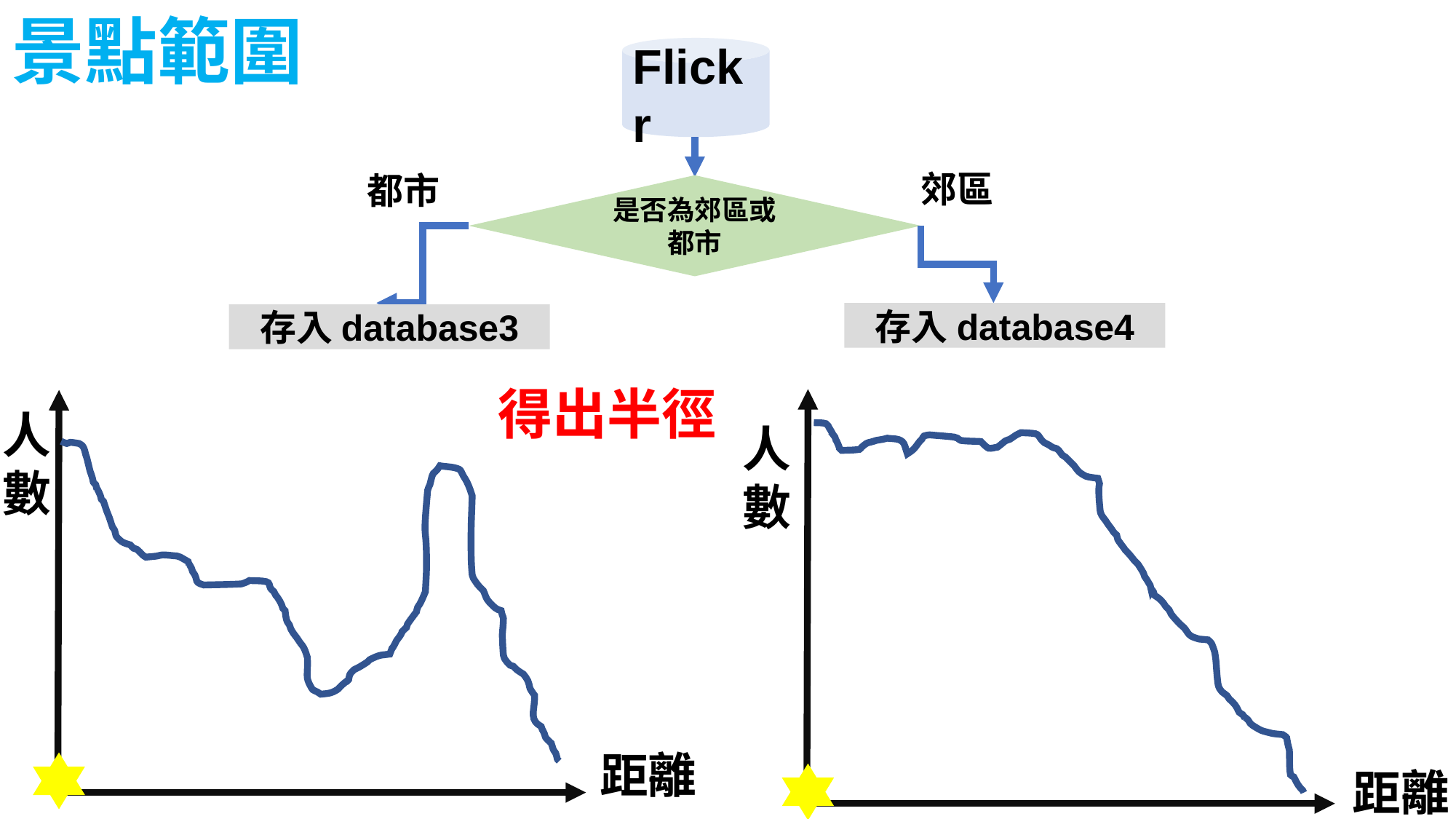

景點範圍
Flickr
郊區
都市
是否為郊區或
都市
存入database4
存入database3
得出半徑
人數
人數

距離

距離